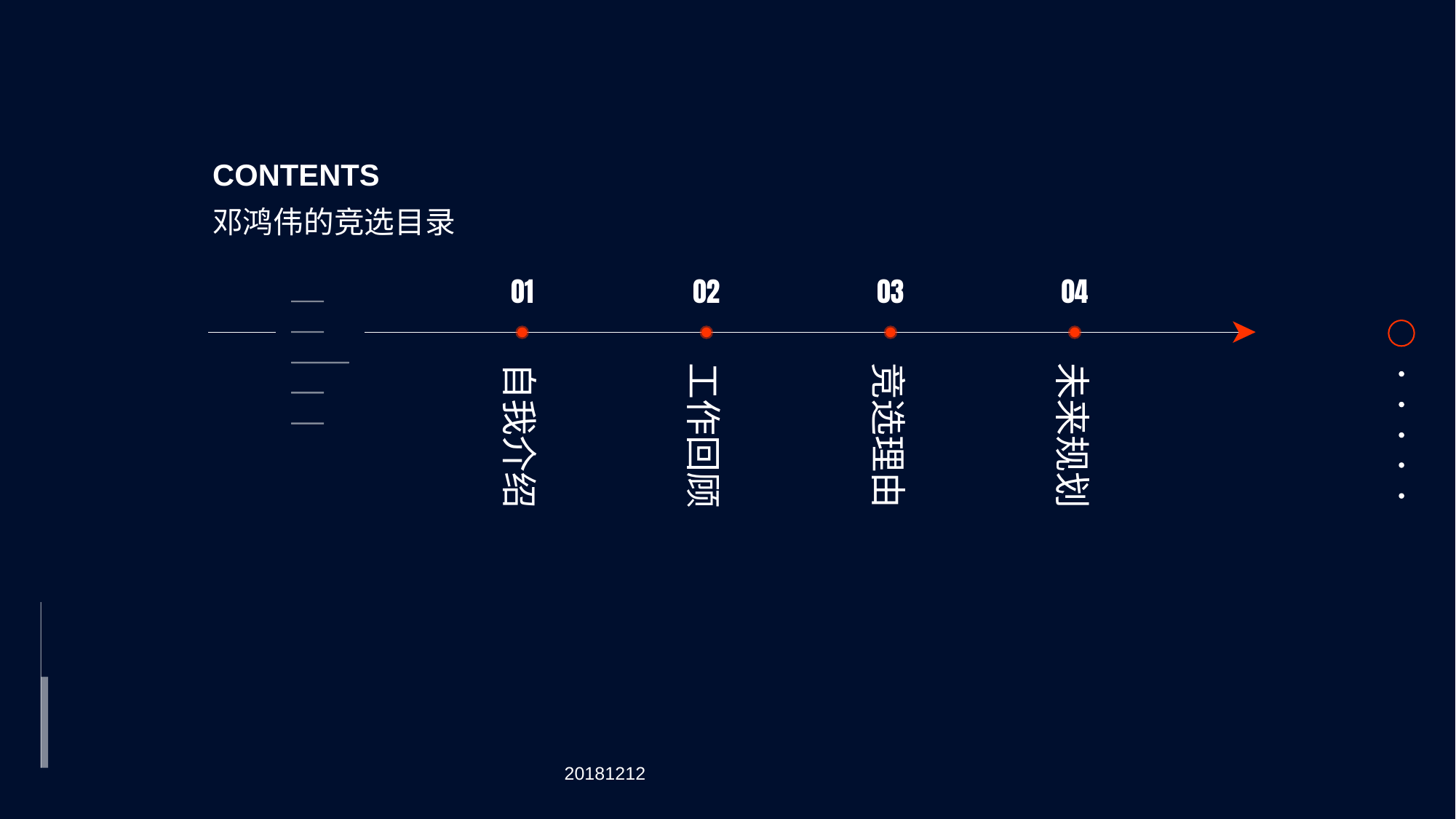

CONTENTS
邓鸿伟的竞选目录
01
02
03
04

自我介绍
工作回顾
竞选理由
未来规划

20181212